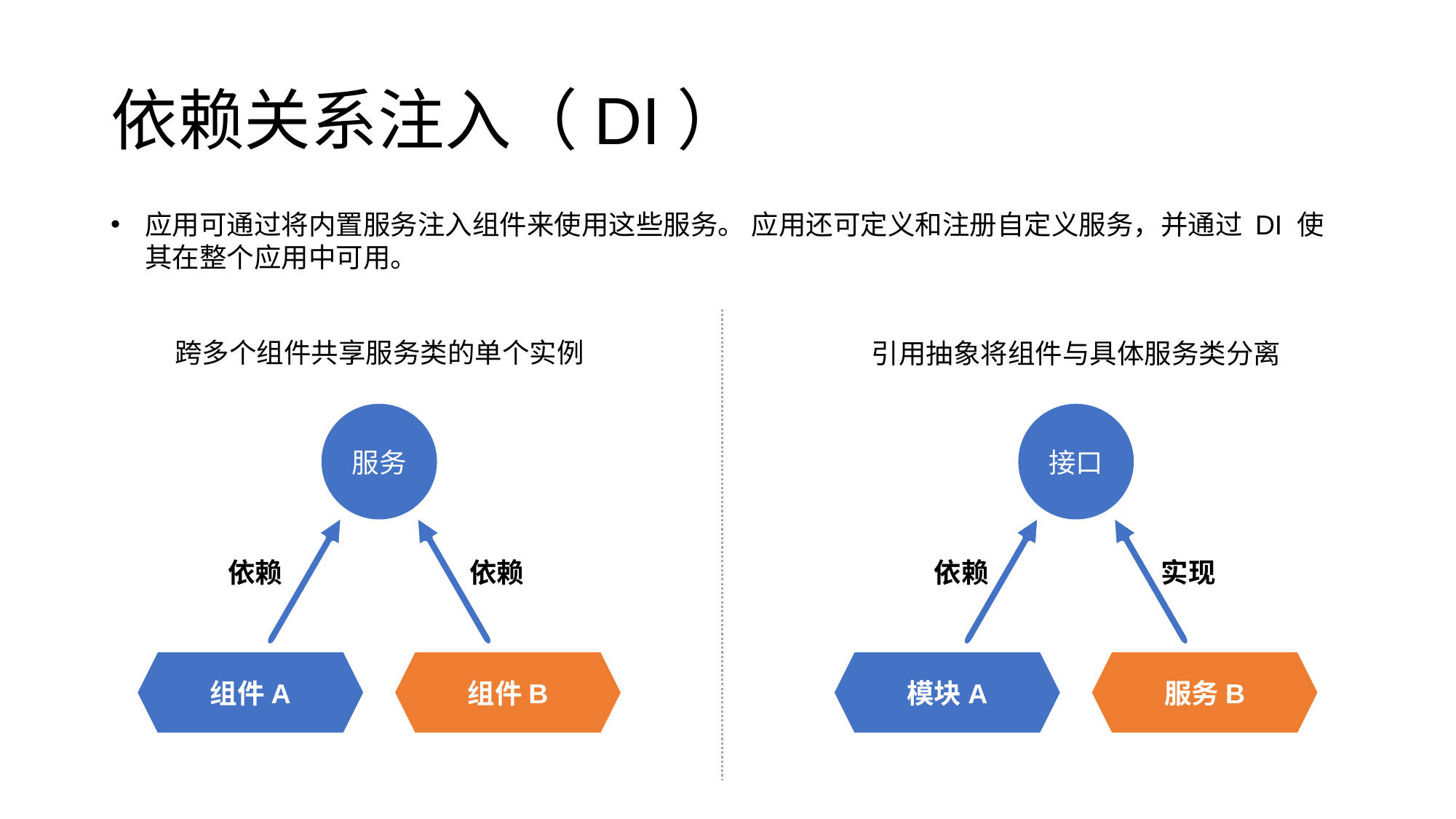

# 依赖关系注入（DI）
应用可通过将内置服务注入组件来使用这些服务。 应用还可定义和注册自定义服务，并通过 DI 使其在整个应用中可用。
跨多个组件共享服务类的单个实例
引用抽象将组件与具体服务类分离
接口
依赖
实现

模块A
服务B
服务
依赖
依赖

组件A
组件B